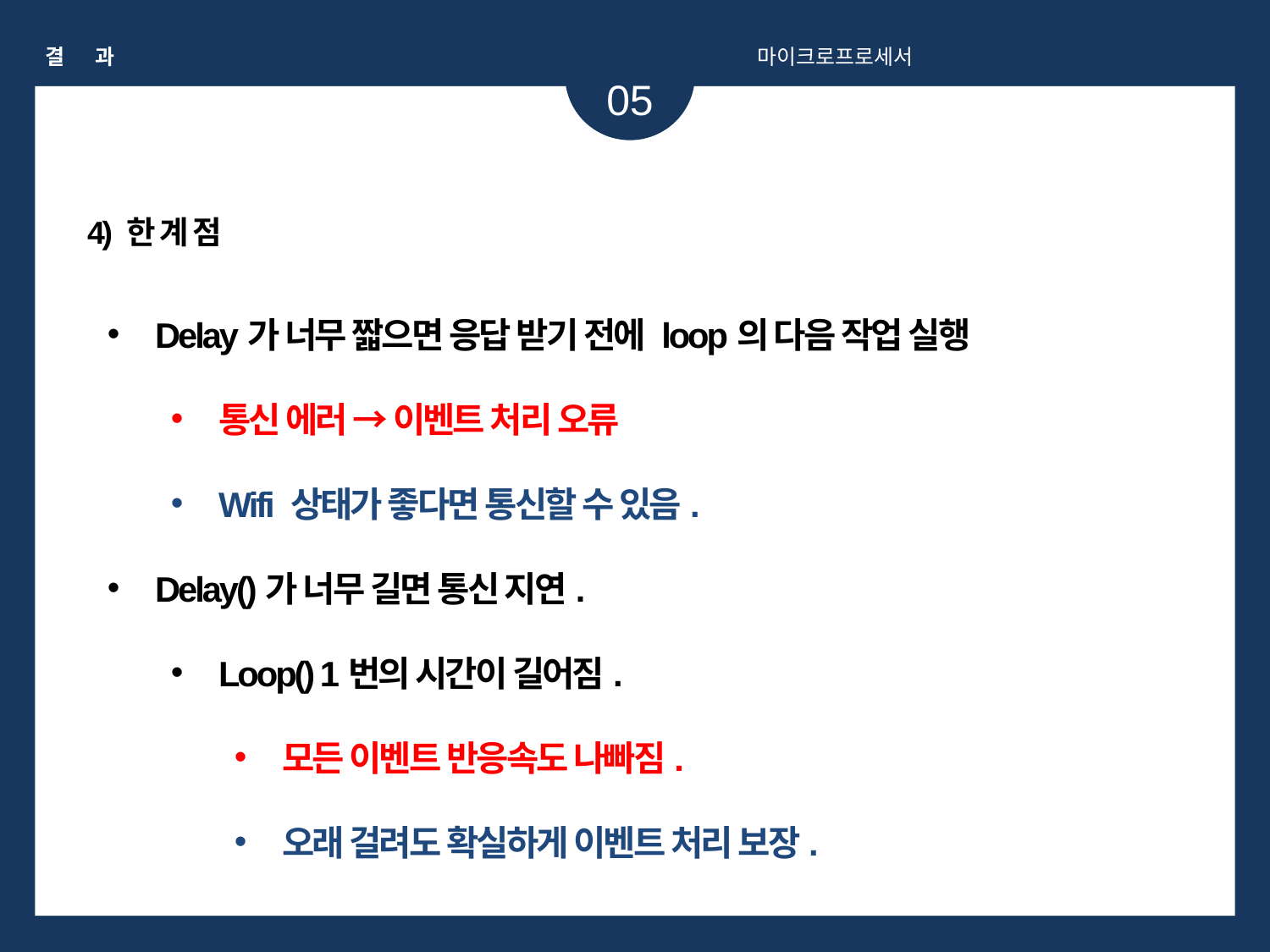

결          과
마이크로프로세서
05

4) 한 계 점
Delay가 너무 짧으면 응답 받기 전에 loop의 다음 작업 실행
통신 에러 → 이벤트 처리 오류
Wifi 상태가 좋다면 통신할 수 있음.
Delay()가 너무 길면 통신 지연.
Loop() 1번의 시간이 길어짐.
모든 이벤트 반응속도 나빠짐.
오래 걸려도 확실하게 이벤트 처리 보장.